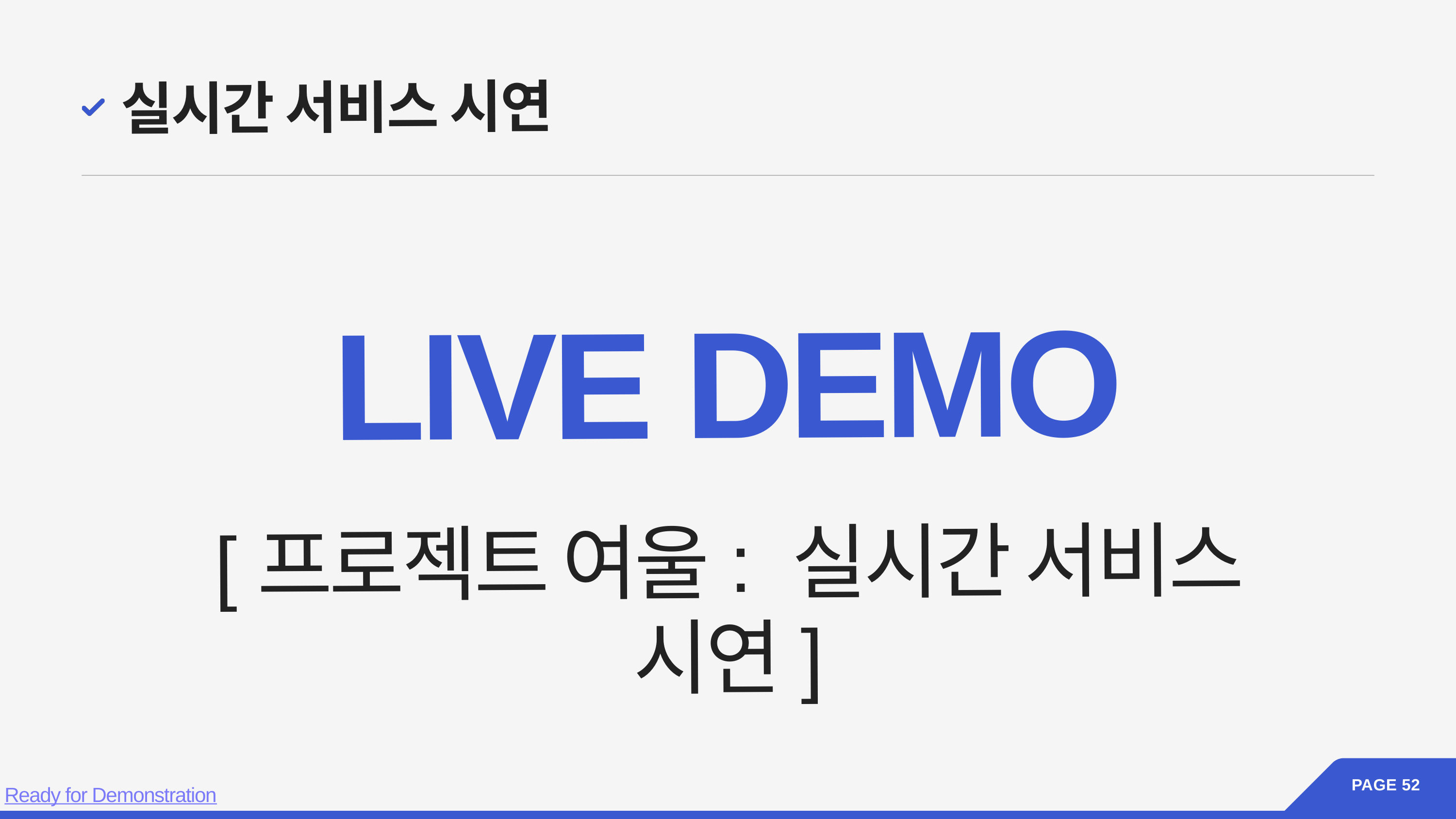

실시간 서비스 시연

LIVE DEMO
[프로젝트 여울: 실시간 서비스 시연]

Ready for Demonstration
PAGE 52